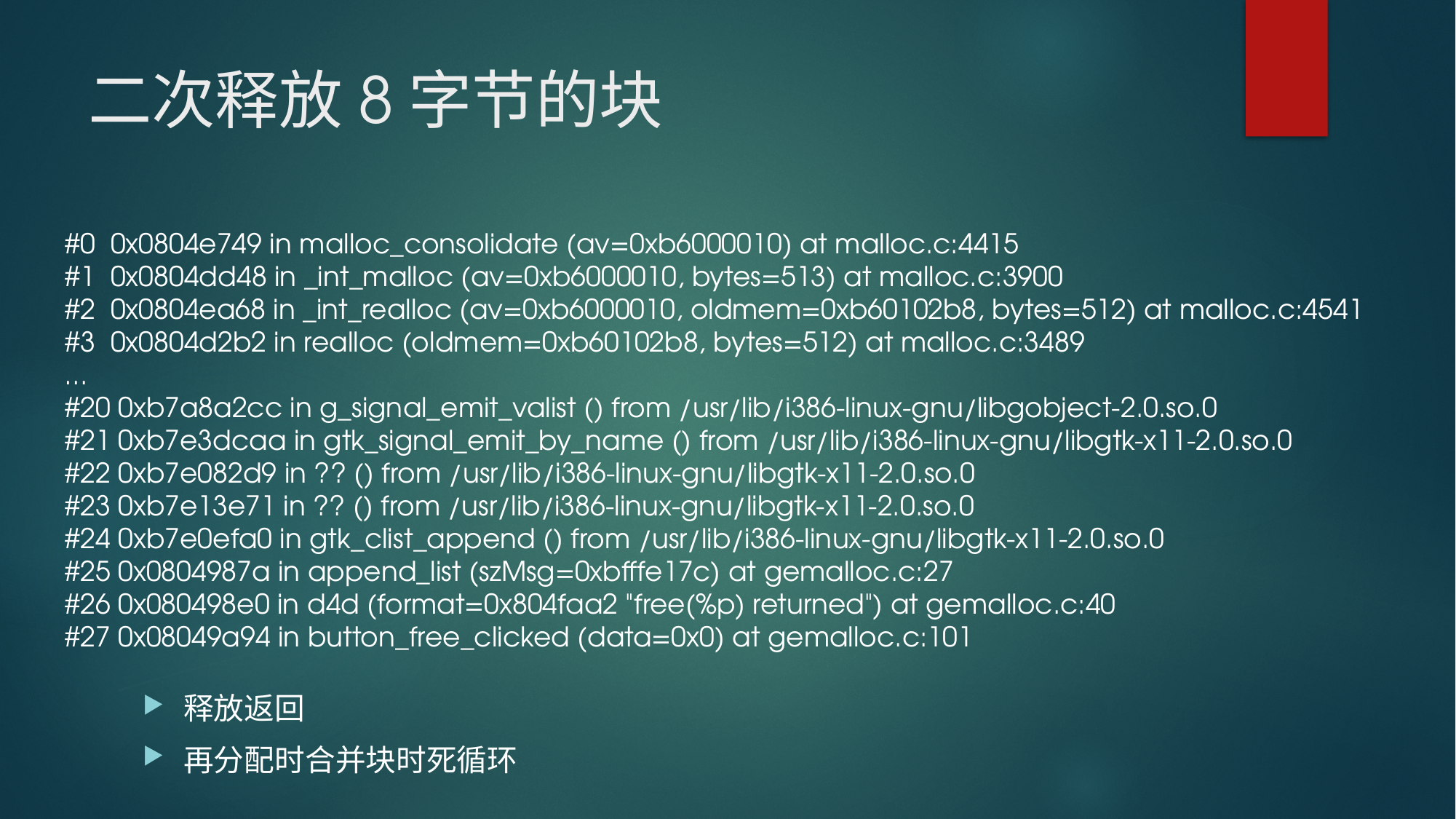

# 二次释放8字节的块
#0  0x0804e749 in malloc_consolidate (av=0xb6000010) at malloc.c:4415
#1  0x0804dd48 in _int_malloc (av=0xb6000010, bytes=513) at malloc.c:3900
#2  0x0804ea68 in _int_realloc (av=0xb6000010, oldmem=0xb60102b8, bytes=512) at malloc.c:4541
#3  0x0804d2b2 in realloc (oldmem=0xb60102b8, bytes=512) at malloc.c:3489
…
#20 0xb7a8a2cc in g_signal_emit_valist () from /usr/lib/i386-linux-gnu/libgobject-2.0.so.0
#21 0xb7e3dcaa in gtk_signal_emit_by_name () from /usr/lib/i386-linux-gnu/libgtk-x11-2.0.so.0
#22 0xb7e082d9 in ?? () from /usr/lib/i386-linux-gnu/libgtk-x11-2.0.so.0
#23 0xb7e13e71 in ?? () from /usr/lib/i386-linux-gnu/libgtk-x11-2.0.so.0
#24 0xb7e0efa0 in gtk_clist_append () from /usr/lib/i386-linux-gnu/libgtk-x11-2.0.so.0
#25 0x0804987a in append_list (szMsg=0xbfffe17c) at gemalloc.c:27
#26 0x080498e0 in d4d (format=0x804faa2 "free(%p) returned") at gemalloc.c:40
#27 0x08049a94 in button_free_clicked (data=0x0) at gemalloc.c:101
释放返回
再分配时合并块时死循环